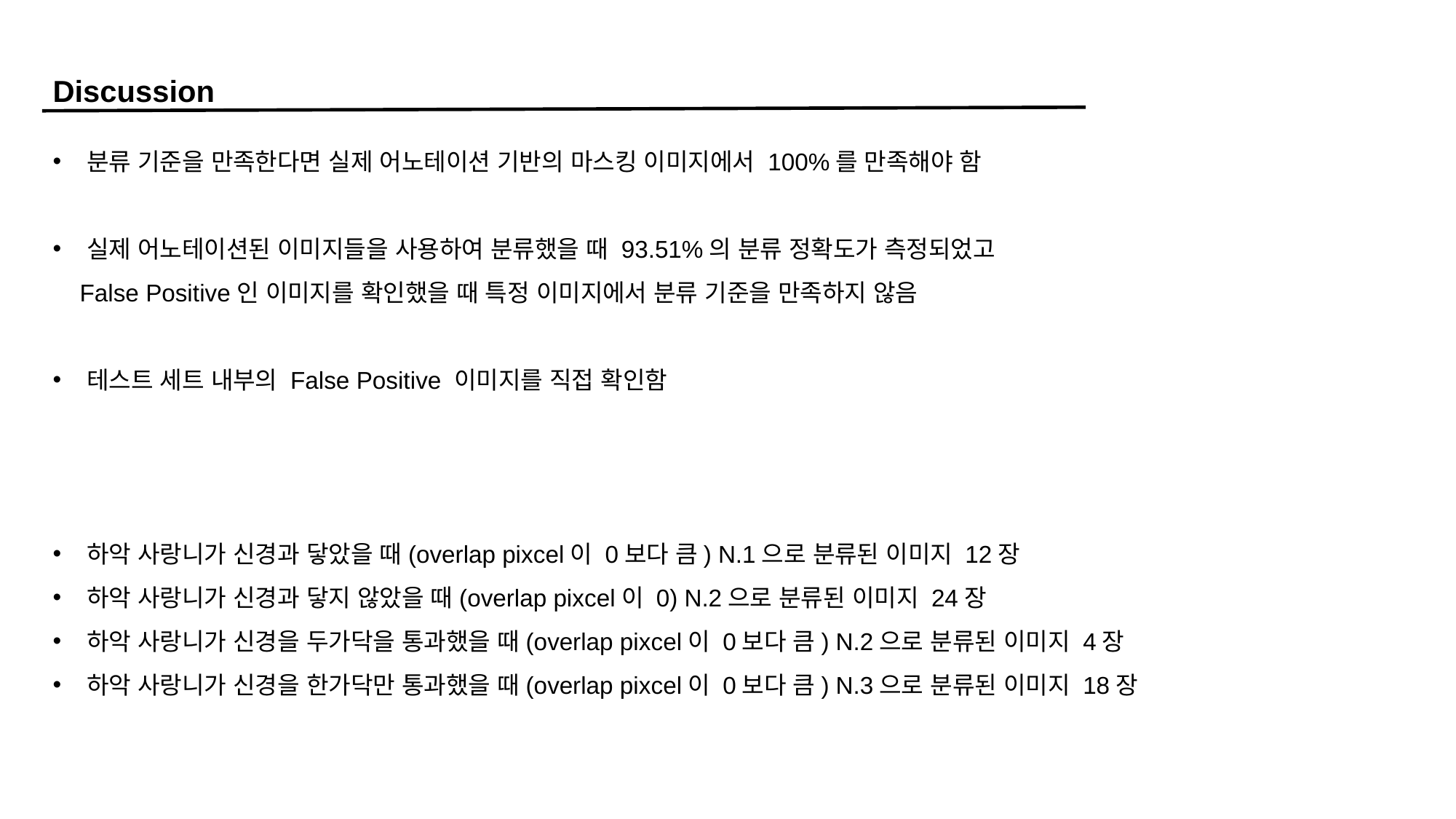

Discussion
분류 기준을 만족한다면 실제 어노테이션 기반의 마스킹 이미지에서 100%를 만족해야 함

실제 어노테이션된 이미지들을 사용하여 분류했을 때 93.51%의 분류 정확도가 측정되었고
    False Positive인 이미지를 확인했을 때 특정 이미지에서 분류 기준을 만족하지 않음

테스트 세트 내부의 False Positive 이미지를 직접 확인함

하악 사랑니가 신경과 닿았을 때(overlap pixcel이 0보다 큼) N.1으로 분류된 이미지 12장
하악 사랑니가 신경과 닿지 않았을 때(overlap pixcel이 0) N.2으로 분류된 이미지 24장
하악 사랑니가 신경을 두가닥을 통과했을 때(overlap pixcel이 0보다 큼) N.2으로 분류된 이미지 4장
하악 사랑니가 신경을 한가닥만 통과했을 때(overlap pixcel이 0보다 큼) N.3으로 분류된 이미지 18장